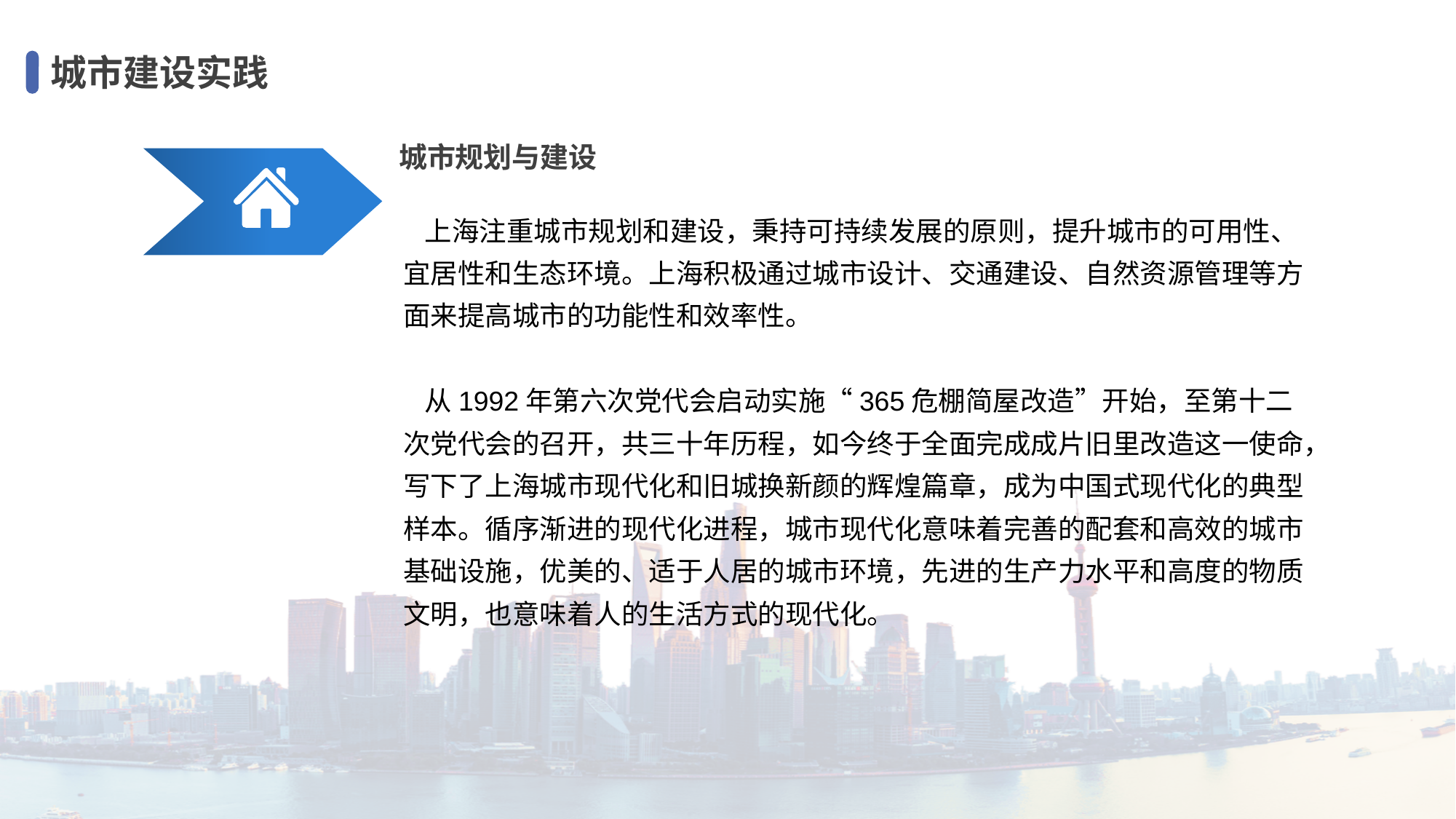

城市建设实践
城市规划与建设

上海注重城市规划和建设，秉持可持续发展的原则，提升城市的可用性、宜居性和生态环境。上海积极通过城市设计、交通建设、自然资源管理等方面来提高城市的功能性和效率性。

从1992年第六次党代会启动实施“365危棚简屋改造”开始，至第十二次党代会的召开，共三十年历程，如今终于全面完成成片旧里改造这一使命，写下了上海城市现代化和旧城换新颜的辉煌篇章，成为中国式现代化的典型样本。循序渐进的现代化进程，城市现代化意味着完善的配套和高效的城市基础设施，优美的、适于人居的城市环境，先进的生产力水平和高度的物质文明，也意味着人的生活方式的现代化。